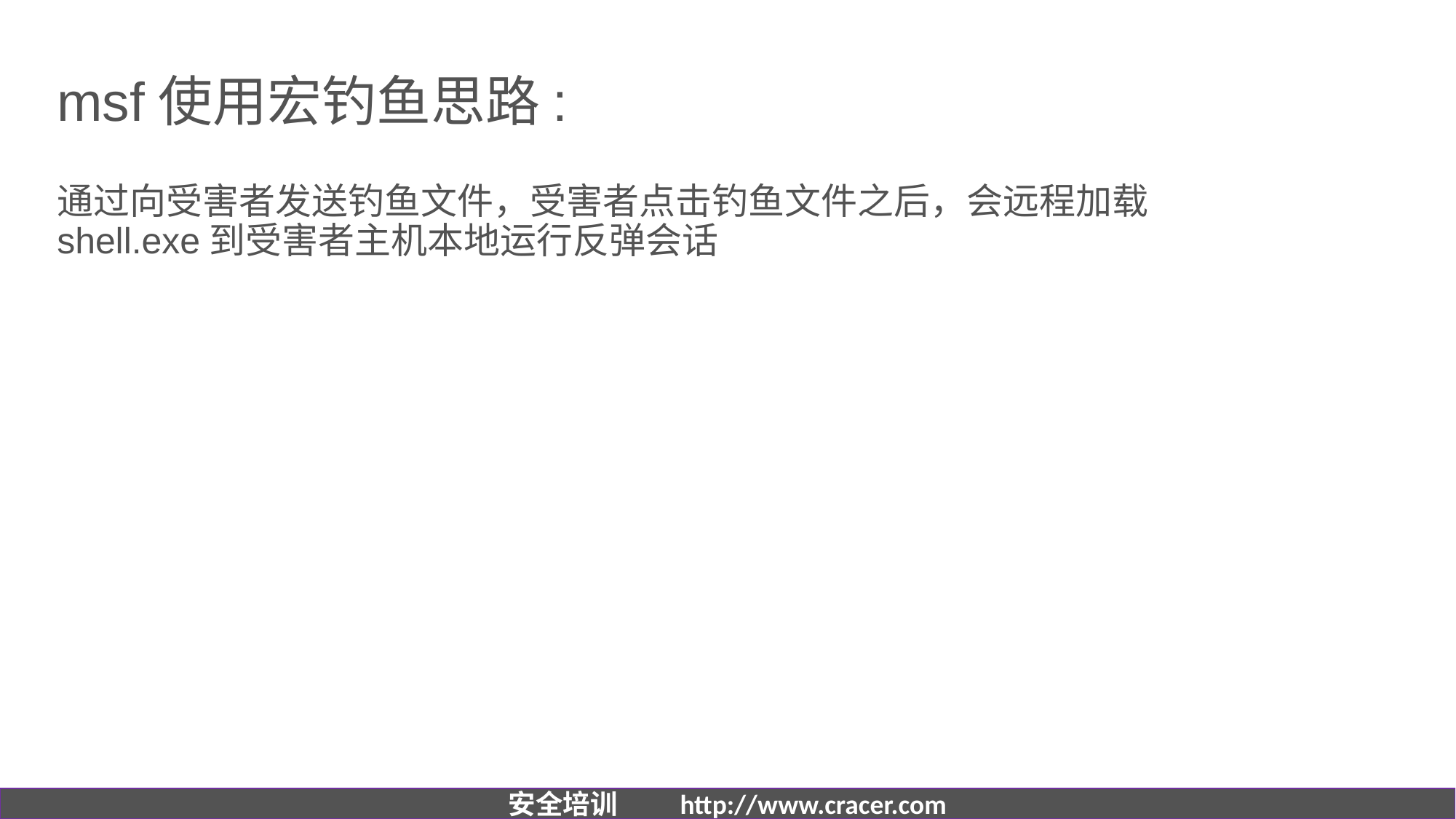

# msf使用宏钓鱼思路:
通过向受害者发送钓鱼文件，受害者点击钓鱼文件之后，会远程加载shell.exe到受害者主机本地运行反弹会话